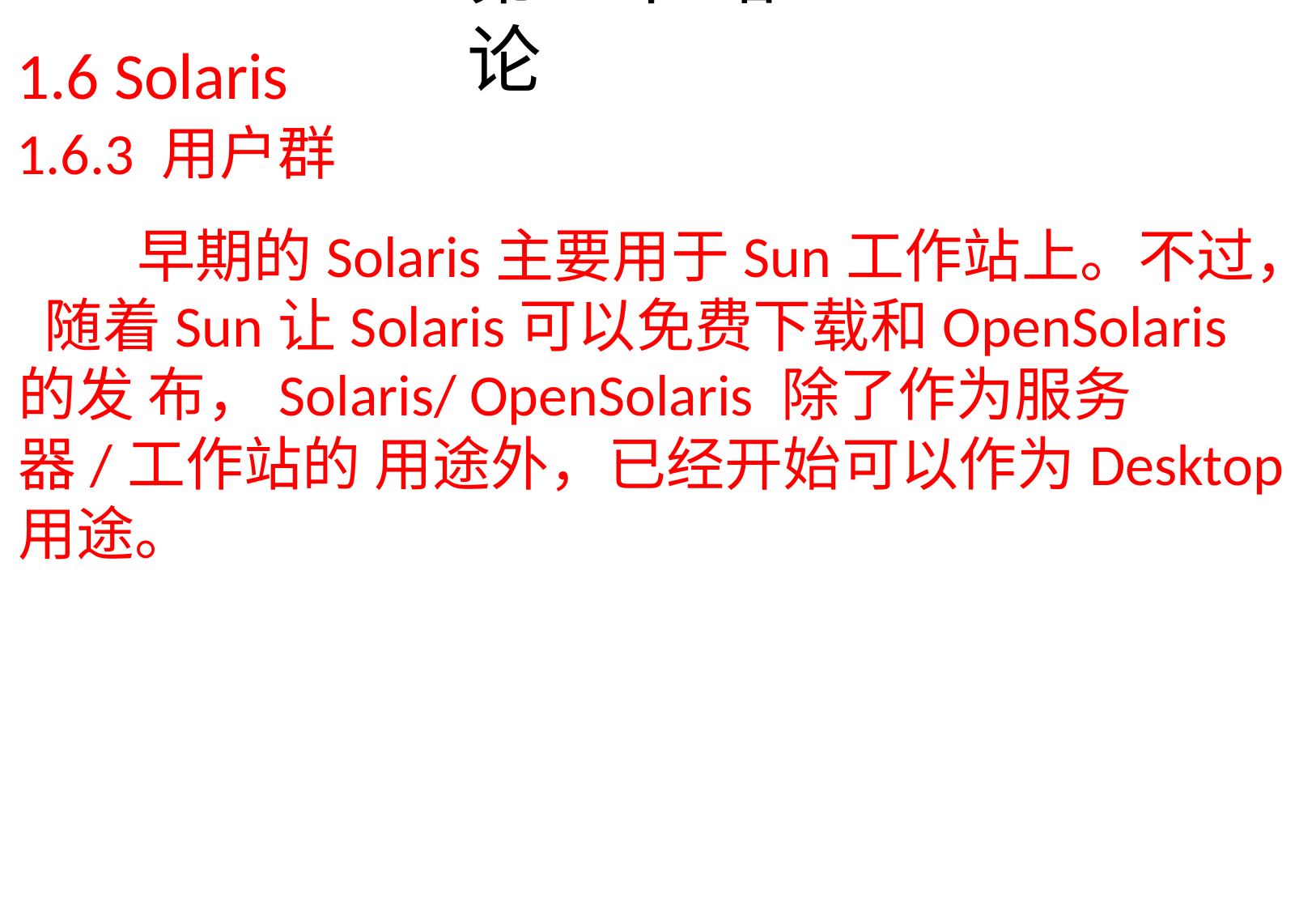

# 第1章 绪论
1.6 Solaris
1.6.3 用户群
早期的Solaris主要用于Sun工作站上。不过，  随着Sun让Solaris可以免费下载和OpenSolaris的发 布，Solaris/ OpenSolaris 除了作为服务器/工作站的 用途外，已经开始可以作为Desktop用途。